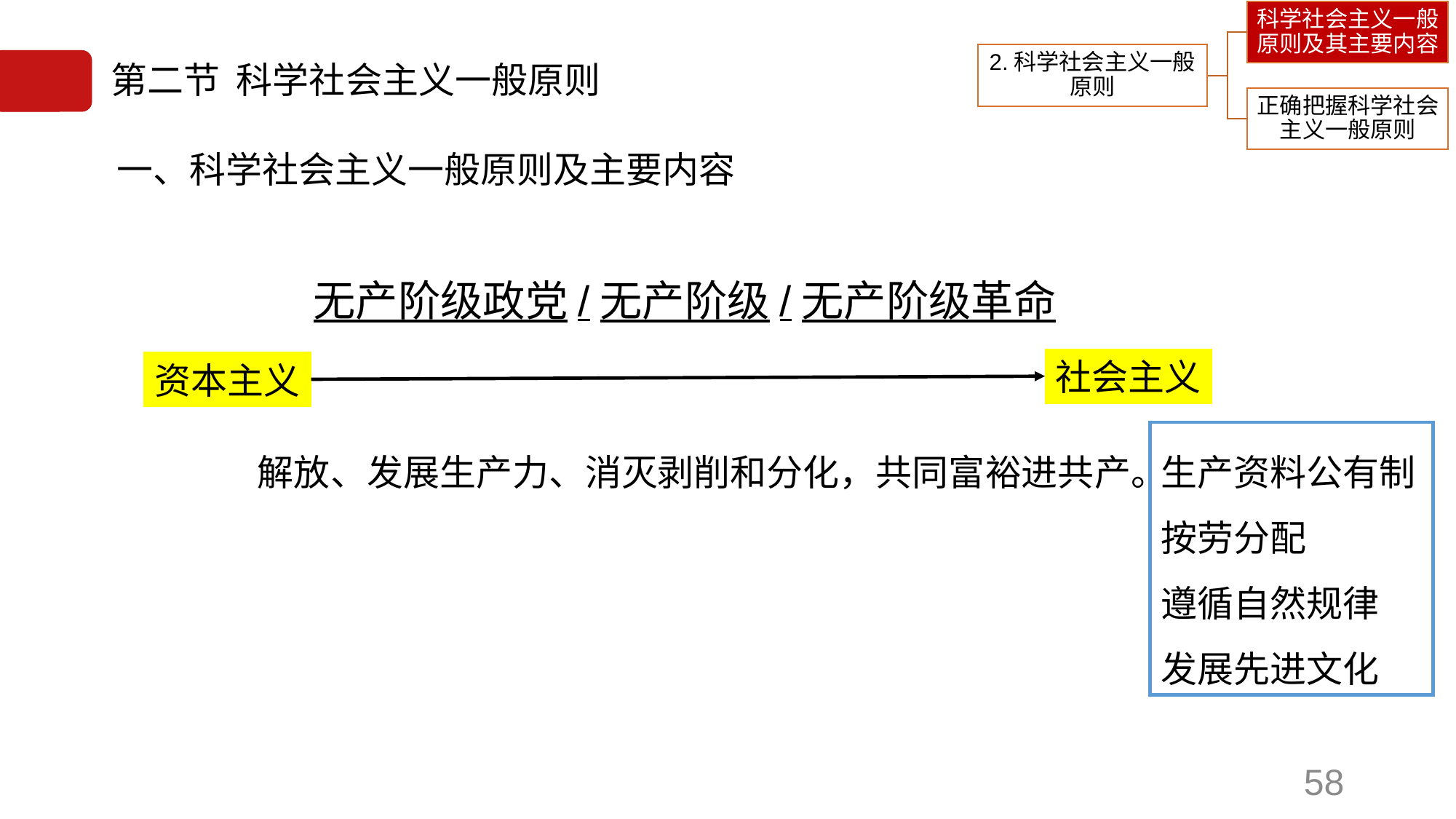

2.科学社会主义一般原则
科学社会主义一般原则及其主要内容
正确把握科学社会主义一般原则
# 第二节  科学社会主义一般原则
一、科学社会主义一般原则及主要内容

无产阶级政党/无产阶级/无产阶级革命
社会主义
资本主义
解放、发展生产力、消灭剥削和分化，共同富裕进共产。
生产资料公有制
按劳分配
遵循自然规律
发展先进文化
58